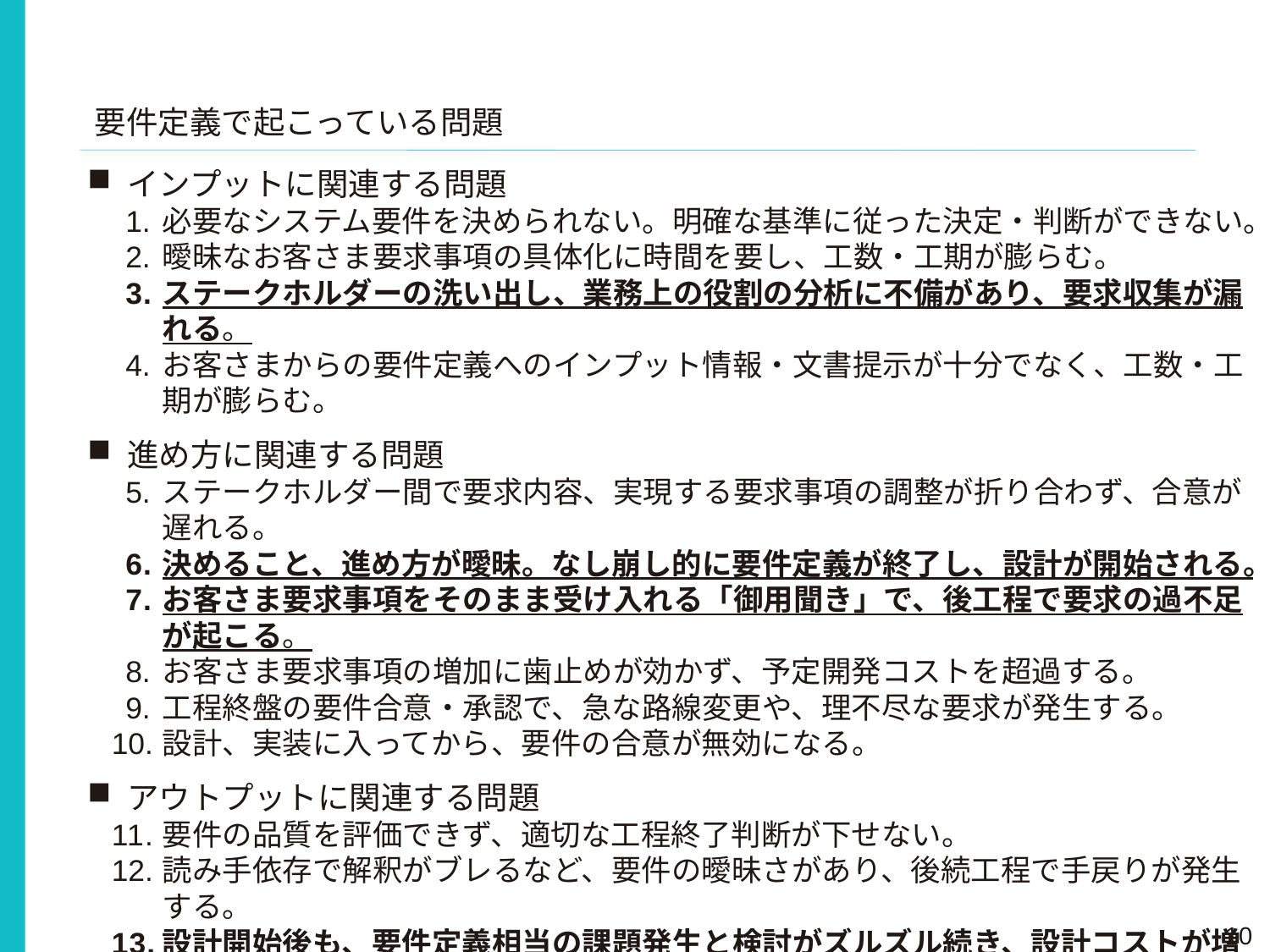

要件定義で起こっている問題
インプットに関連する問題
必要なシステム要件を決められない。明確な基準に従った決定・判断ができない。
曖昧なお客さま要求事項の具体化に時間を要し、工数・工期が膨らむ。
ステークホルダーの洗い出し、業務上の役割の分析に不備があり、要求収集が漏れる。
お客さまからの要件定義へのインプット情報・文書提示が十分でなく、工数・工期が膨らむ。

進め方に関連する問題
ステークホルダー間で要求内容、実現する要求事項の調整が折り合わず、合意が遅れる。
決めること、進め方が曖昧。なし崩し的に要件定義が終了し、設計が開始される。
お客さま要求事項をそのまま受け入れる「御用聞き」で、後工程で要求の過不足が起こる。
お客さま要求事項の増加に歯止めが効かず、予定開発コストを超過する。
工程終盤の要件合意・承認で、急な路線変更や、理不尽な要求が発生する。
設計、実装に入ってから、要件の合意が無効になる。

アウトプットに関連する問題
要件の品質を評価できず、適切な工程終了判断が下せない。
読み手依存で解釈がブレるなど、要件の曖昧さがあり、後続工程で手戻りが発生する。
設計開始後も、要件定義相当の課題発生と検討がズルズル続き、設計コストが増加する。
各要件の必要理由が不明になり、設計工程以降で要件スコープ調整の拠り所を失う。
要件通り作ったが、ユーザーテストでユーザーが満足しない、使用に適さないと判断される。
10